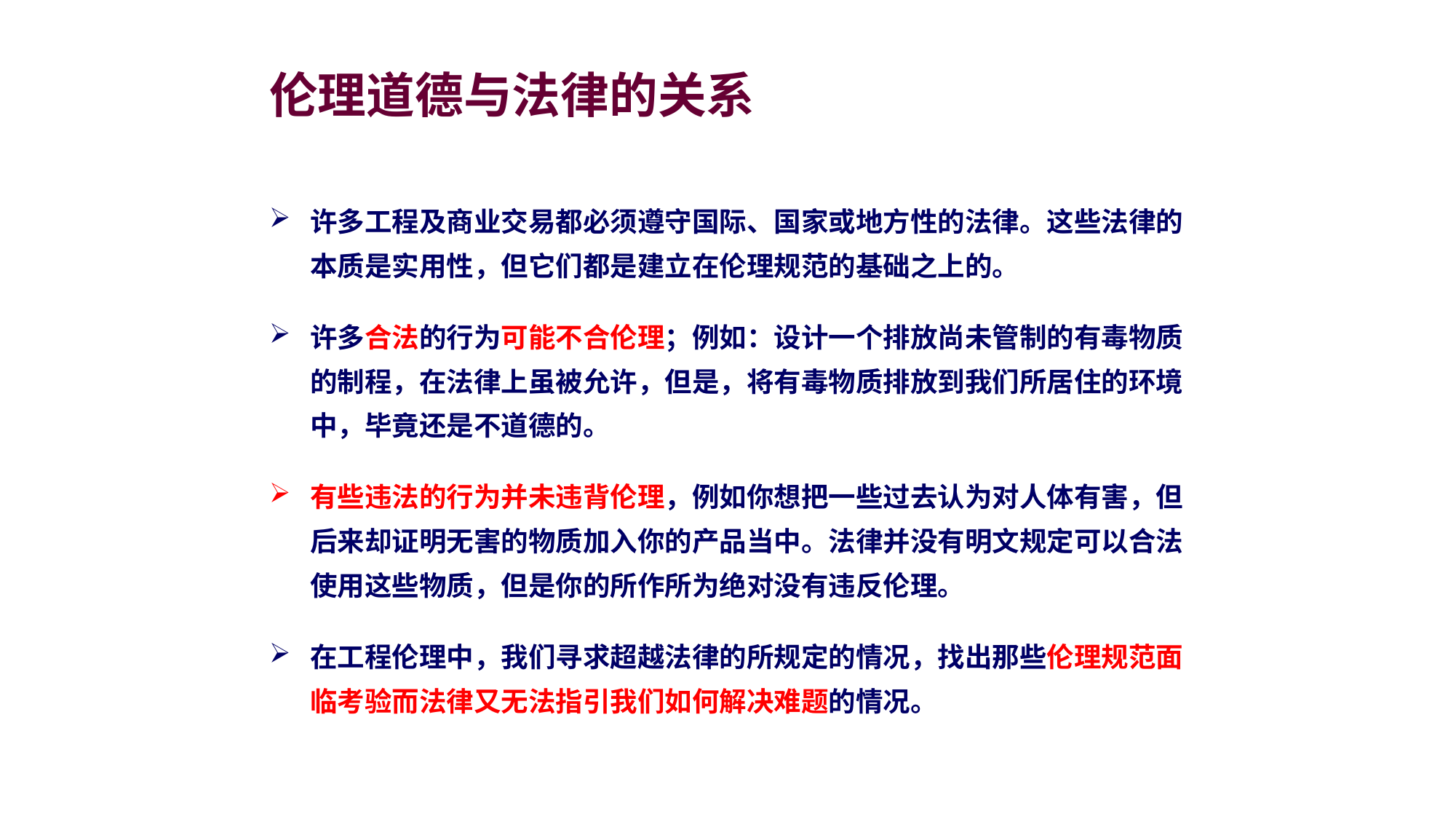

伦理道德与法律的关系
许多工程及商业交易都必须遵守国际、国家或地方性的法律。这些法律的本质是实用性，但它们都是建立在伦理规范的基础之上的。
许多合法的行为可能不合伦理；例如：设计一个排放尚未管制的有毒物质的制程，在法律上虽被允许，但是，将有毒物质排放到我们所居住的环境中，毕竟还是不道德的。
有些违法的行为并未违背伦理，例如你想把一些过去认为对人体有害，但后来却证明无害的物质加入你的产品当中。法律并没有明文规定可以合法使用这些物质，但是你的所作所为绝对没有违反伦理。
在工程伦理中，我们寻求超越法律的所规定的情况，找出那些伦理规范面临考验而法律又无法指引我们如何解决难题的情况。